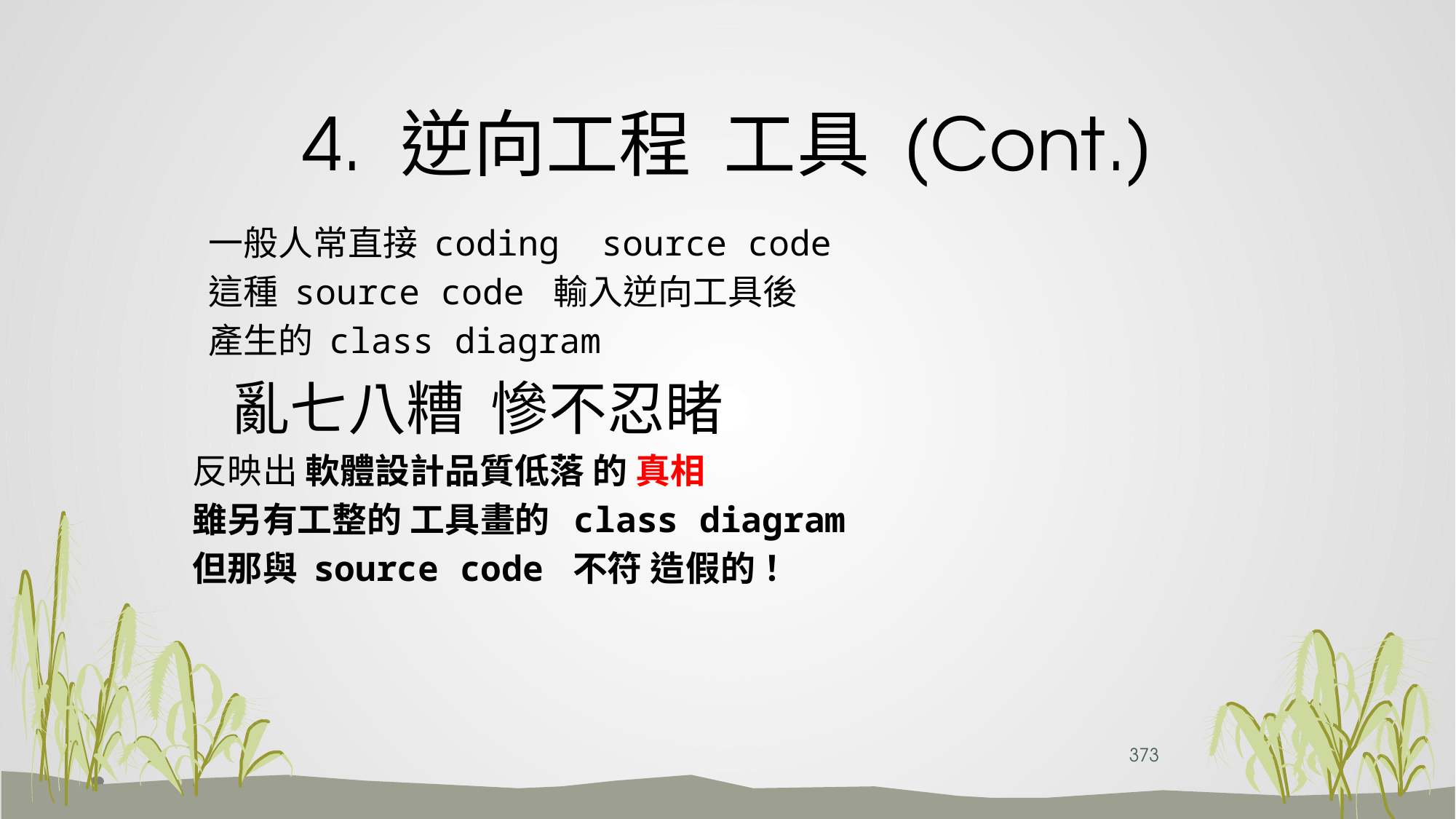

# 4. 逆向工程  工具 (Cont.)
 一般人常直接 coding  source code
 這種 source code 輸入逆向工具後
 產生的 class diagram
    亂七八糟  慘不忍睹
反映出 軟體設計品質低落 的 真相
雖另有工整的 工具畫的  class diagram
但那與 source code 不符 造假的！
373